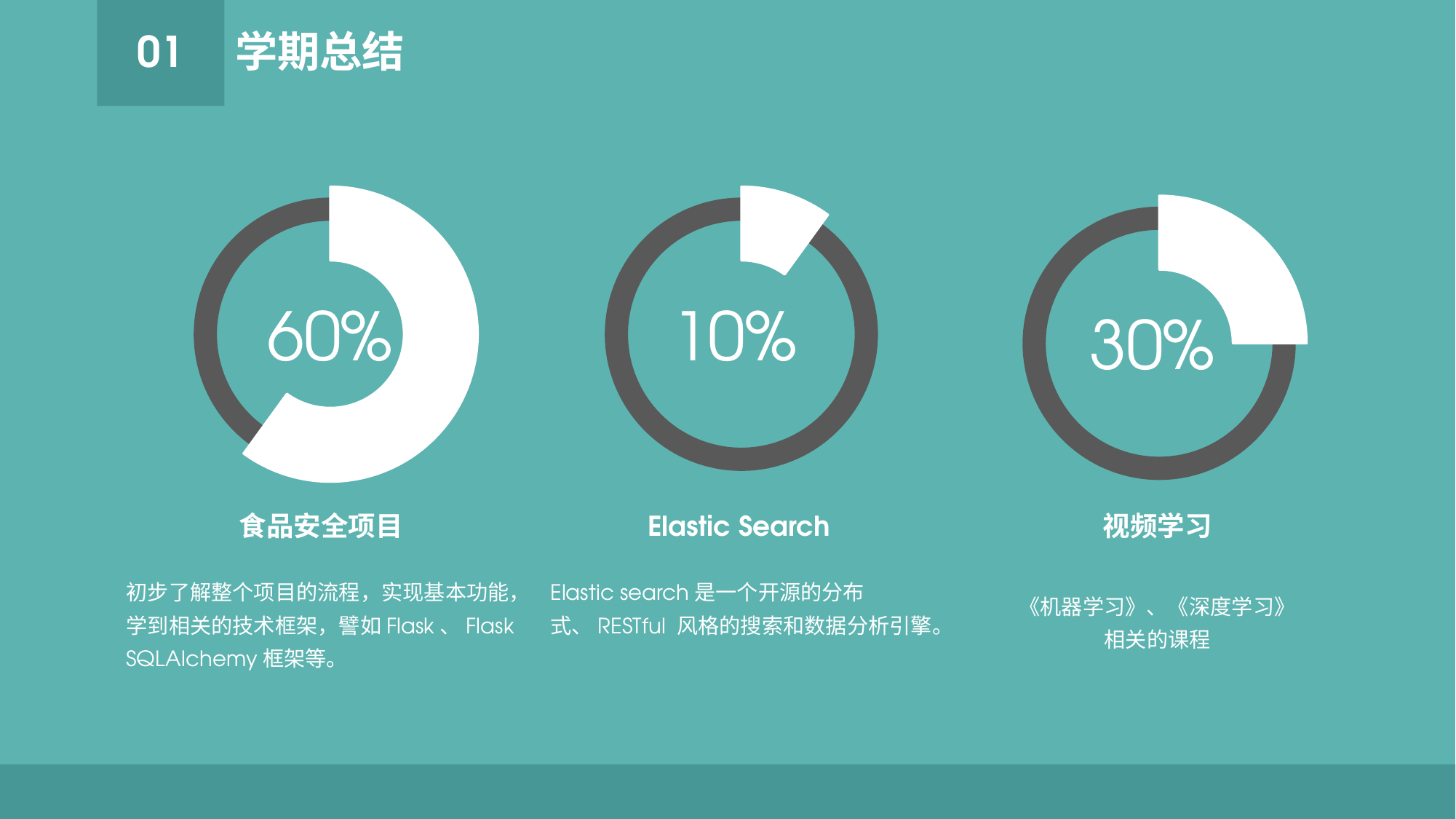

01
学期总结

### Chart

| Category | 销售额 |
|---|---|
| 第一季度 | 0.1 |
| 第二季度 | 0.9 |

### Chart

| Category | 销售额 |
|---|---|
| 第一季度 | 0.6 |
| 第二季度 | 0.4 |

### Chart

| Category | 销售额 |
|---|---|
| 第一季度 | 0.3 |
| 第二季度 | 0.9 |

60%
10%
30%
食品安全项目
Elastic Search
视频学习
初步了解整个项目的流程，实现基本功能，学到相关的技术框架，譬如Flask、Flask SQLAlchemy框架等。
Elastic search是一个开源的分布式、RESTful 风格的搜索和数据分析引擎。
《机器学习》、《深度学习》相关的课程